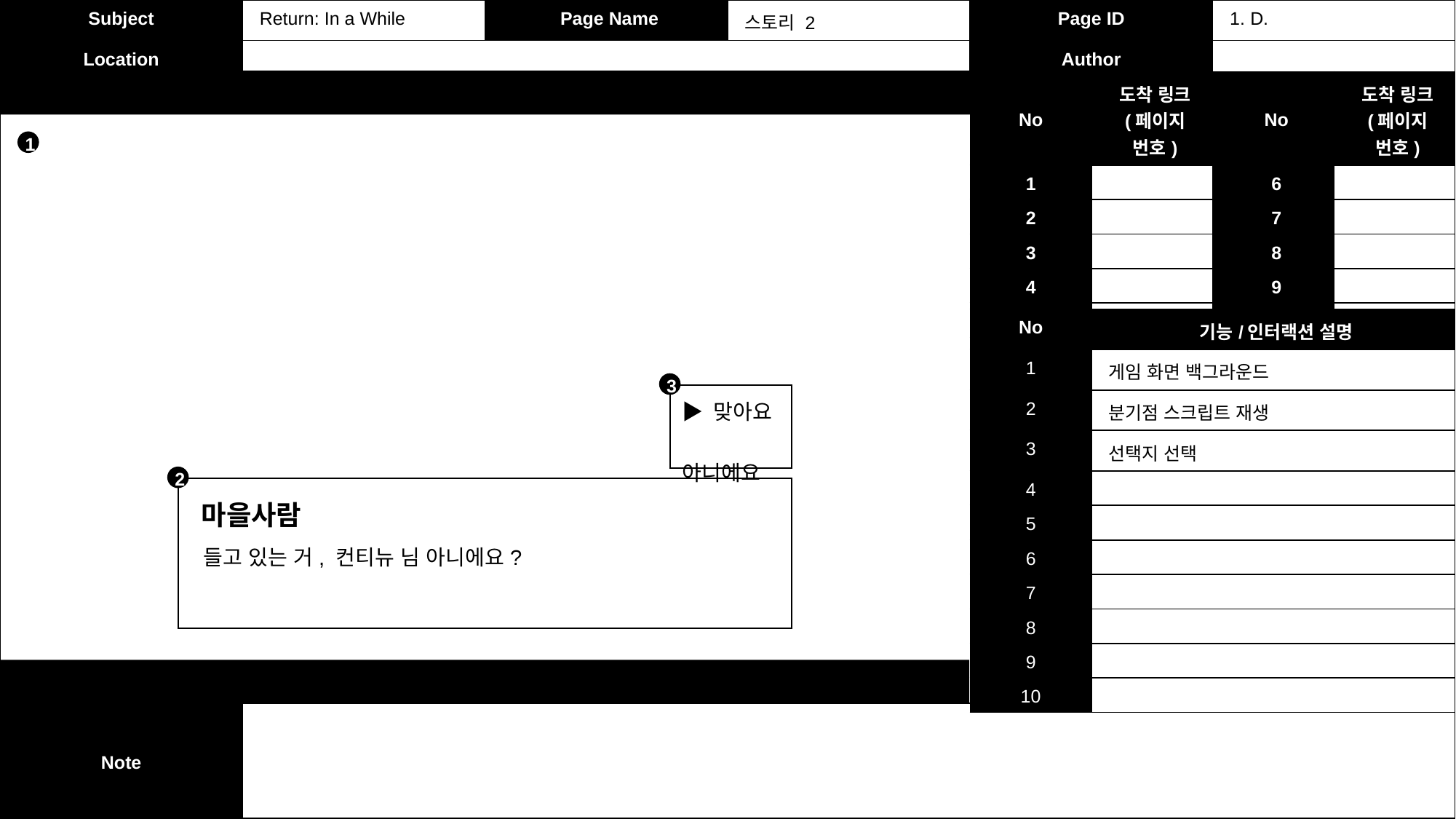

| Subject | Return: In a While | Page Name | 스토리 2 | Page ID | 1. D. |
| --- | --- | --- | --- | --- | --- |
| Location |  |  |  | Author |  |

| No | 도착 링크 (페이지 번호) | No | 도착 링크 (페이지 번호) |
| --- | --- | --- | --- |
| 1 |  | 6 |  |
| 2 |  | 7 |  |
| 3 |  | 8 |  |
| 4 |  | 9 |  |
| 5 |  | 10 |  |
1
| No | 기능/인터랙션 설명 |
| --- | --- |
| 1 | 게임 화면 백그라운드 |
| 2 | 분기점 스크립트 재생 |
| 3 | 선택지 선택 |
| 4 |  |
| 5 |  |
| 6 |  |
| 7 |  |
| 8 |  |
| 9 |  |
| 10 |  |
3

▶︎ 맞아요
     아니에요
2

마을사람
들고 있는 거, 컨티뉴 님 아니에요?

| Note |  |
| --- | --- |